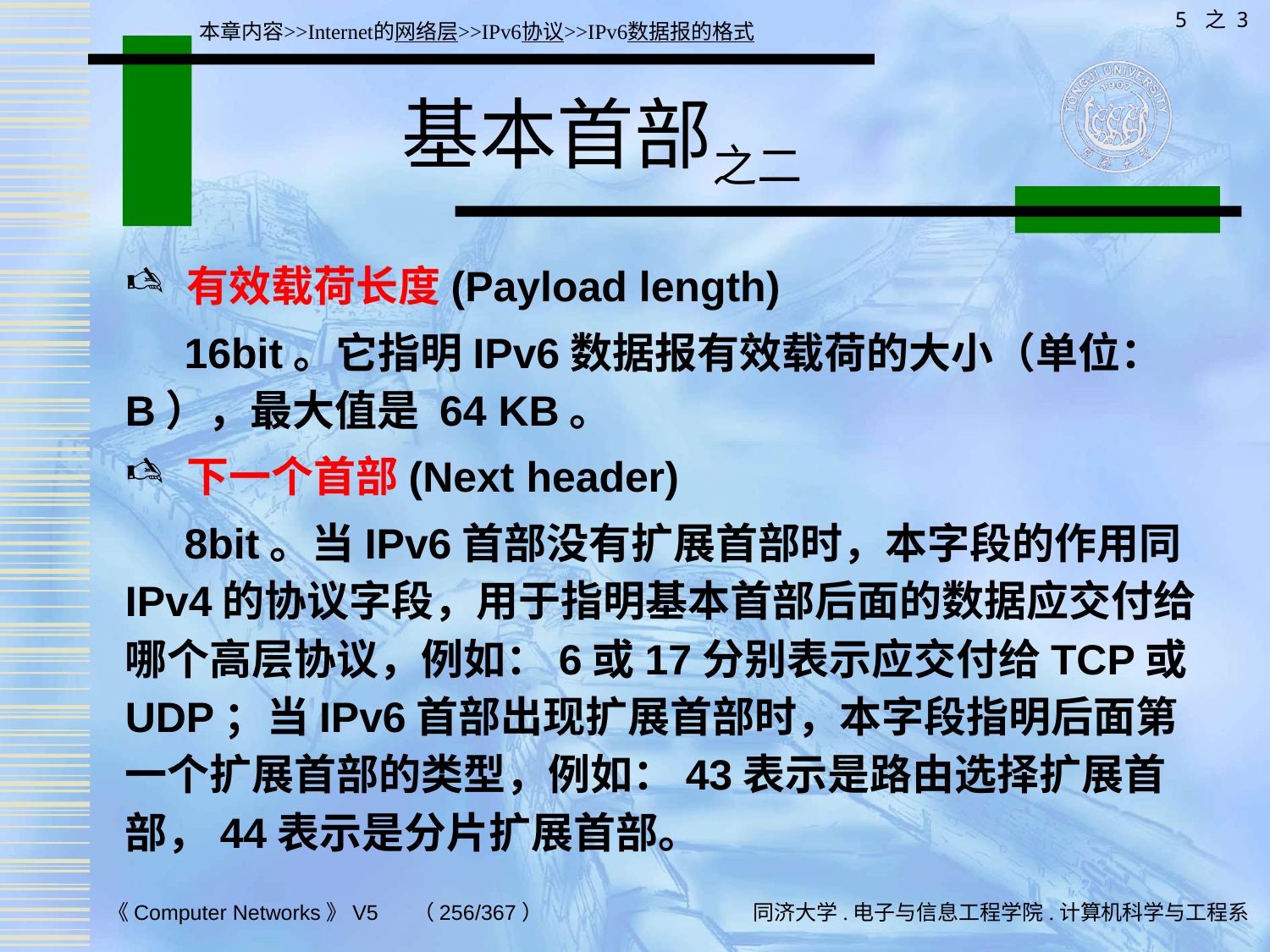

5 之 3
本章内容>>Internet的网络层>>IPv6协议>>IPv6数据报的格式
# 基本首部之二
有效载荷长度(Payload length)
     16bit。它指明IPv6数据报有效载荷的大小（单位：B），最大值是 64 KB。
下一个首部(Next header)
     8bit。当IPv6首部没有扩展首部时，本字段的作用同IPv4的协议字段，用于指明基本首部后面的数据应交付给哪个高层协议，例如：6或17分别表示应交付给TCP或UDP；当IPv6首部出现扩展首部时，本字段指明后面第一个扩展首部的类型，例如：43表示是路由选择扩展首部，44表示是分片扩展首部。